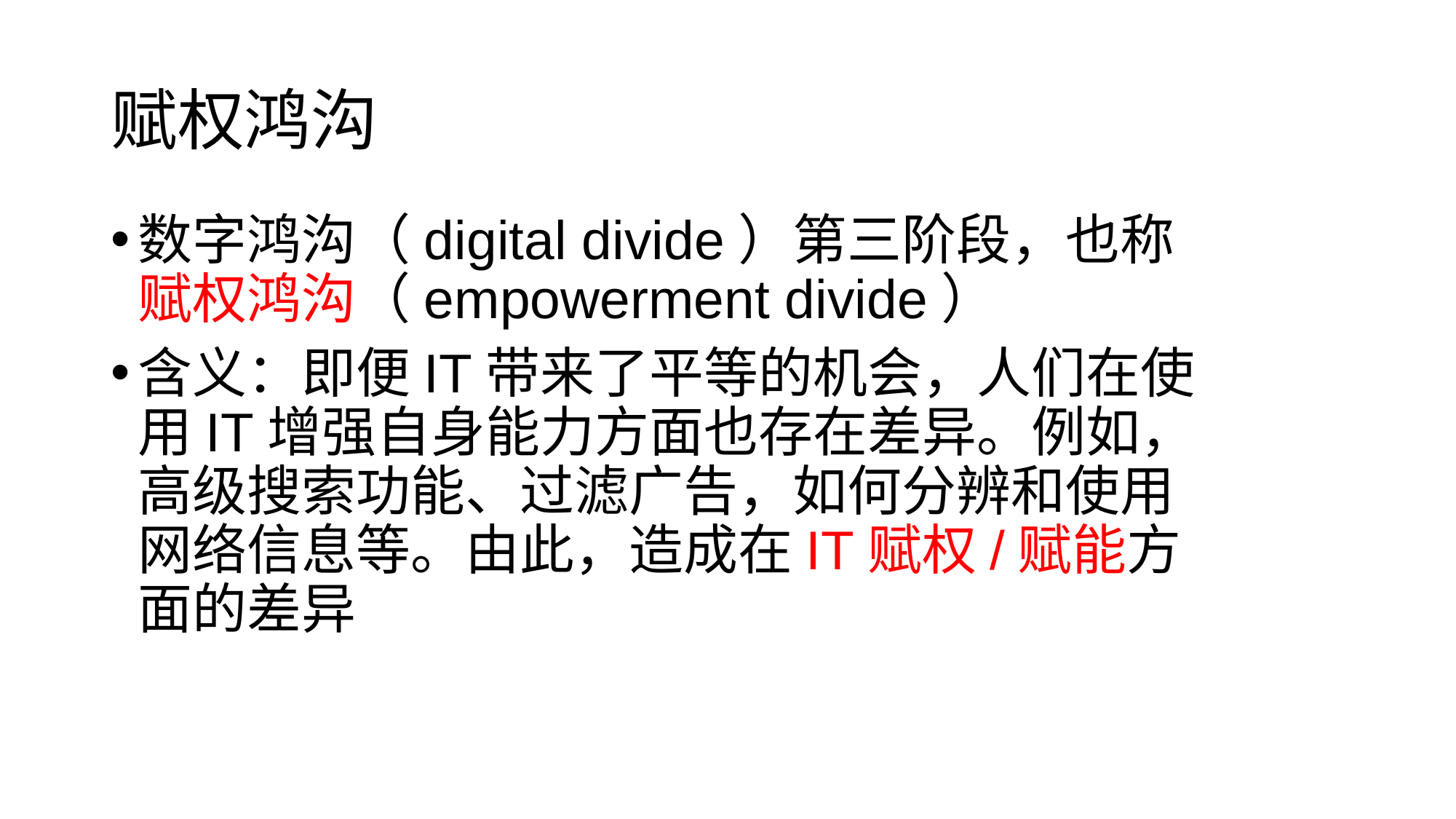

# 赋权鸿沟
数字鸿沟（digital divide）第三阶段，也称赋权鸿沟（empowerment divide）
含义：即便IT带来了平等的机会，人们在使用IT增强自身能力方面也存在差异。例如，高级搜索功能、过滤广告，如何分辨和使用网络信息等。由此，造成在IT赋权/赋能方面的差异